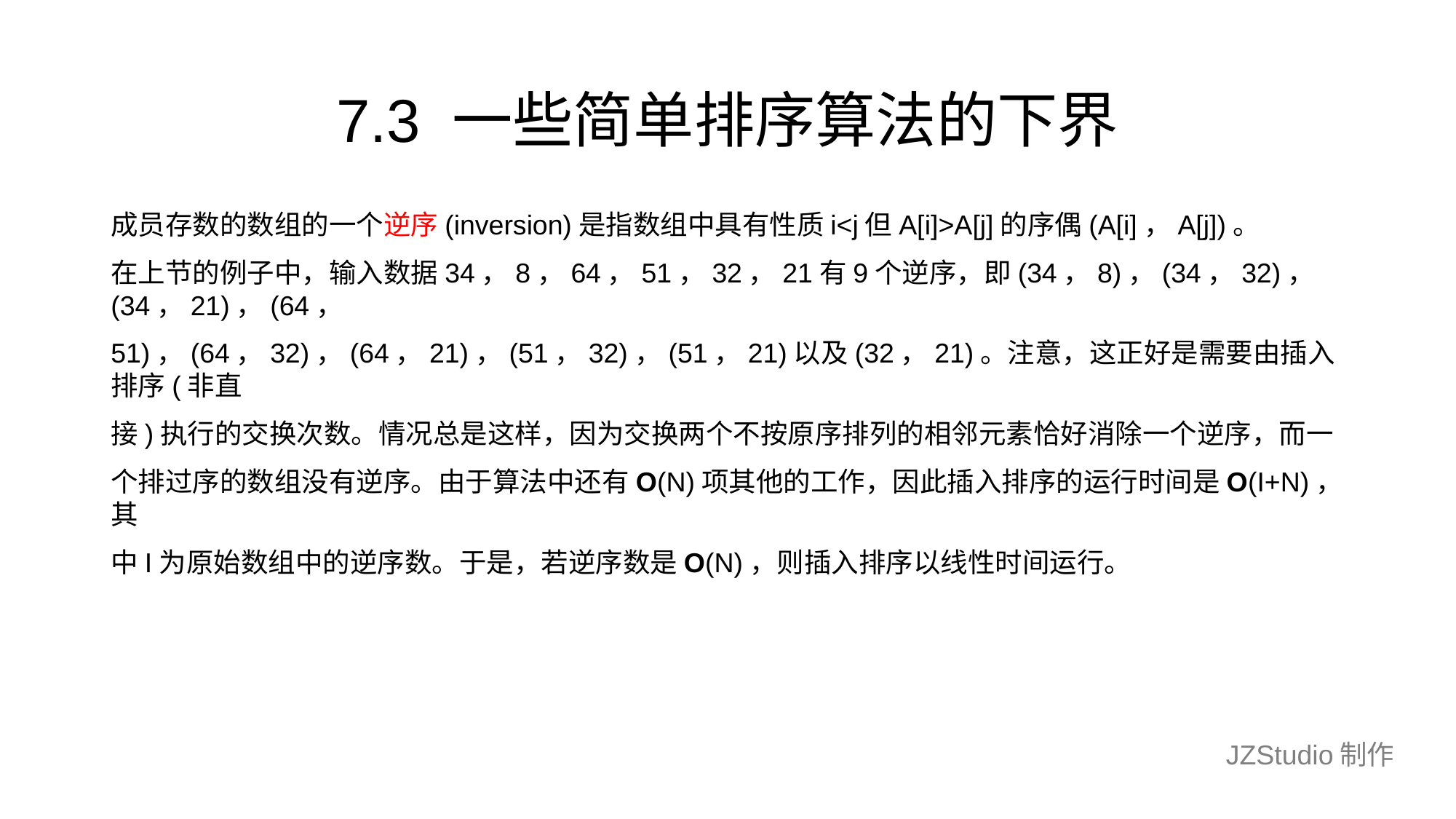

# 7.3 一些简单排序算法的下界
成员存数的数组的一个逆序(inversion)是指数组中具有性质i<j但A[i]>A[j]的序偶(A[i]，A[j])。
在上节的例子中，输入数据34，8，64，51，32，21有9个逆序，即(34，8)，(34，32)，(34，21)，(64，
51)，(64，32)，(64，21)，(51，32)，(51，21)以及(32，21)。注意，这正好是需要由插入排序(非直
接)执行的交换次数。情况总是这样，因为交换两个不按原序排列的相邻元素恰好消除一个逆序，而一
个排过序的数组没有逆序。由于算法中还有O(N)项其他的工作，因此插入排序的运行时间是O(I+N)，其
中I为原始数组中的逆序数。于是，若逆序数是O(N)，则插入排序以线性时间运行。